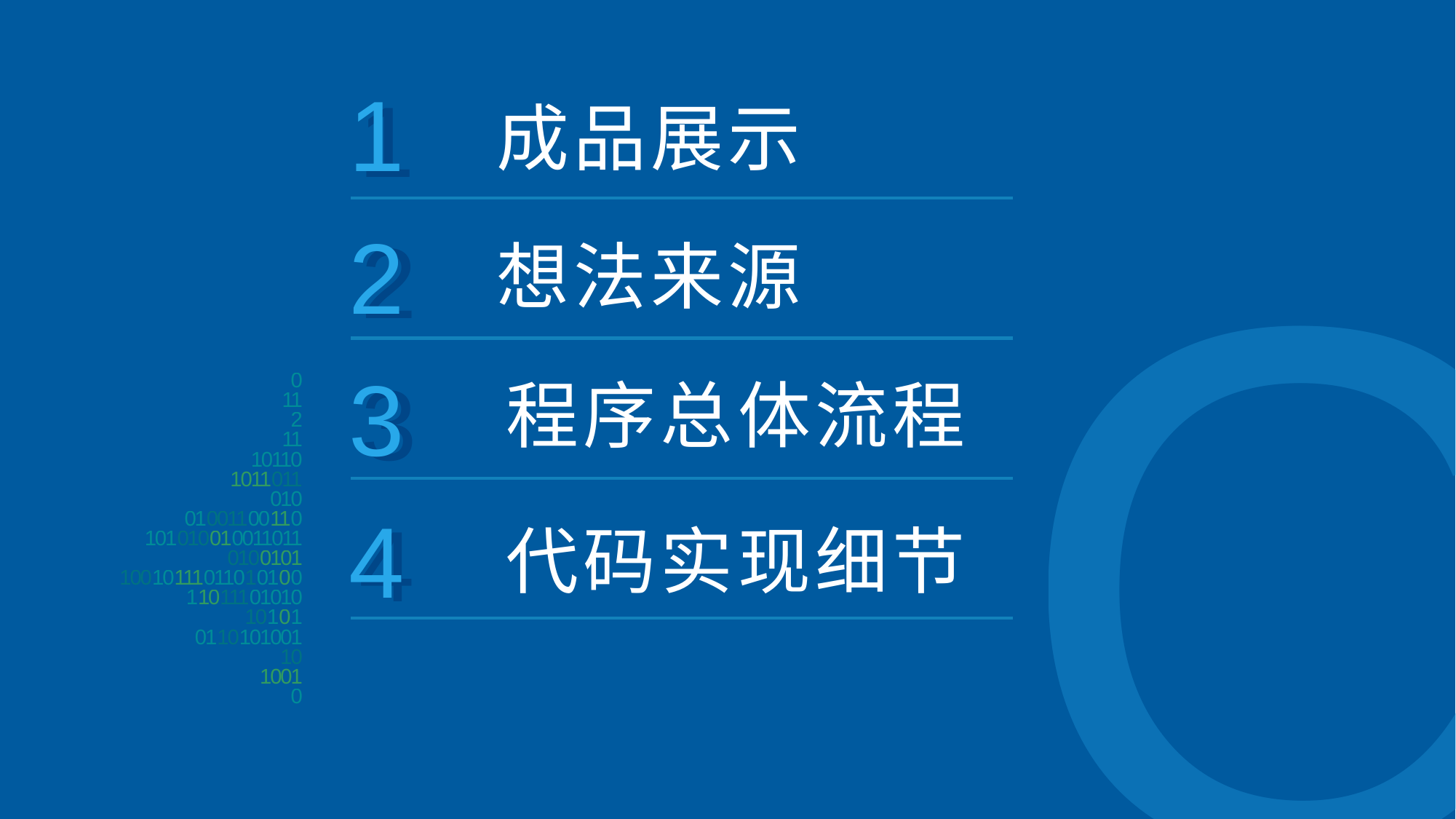

1
1
成品展示
2
2
想法来源
程序总体流程
3
3
4
4
代码实现细节